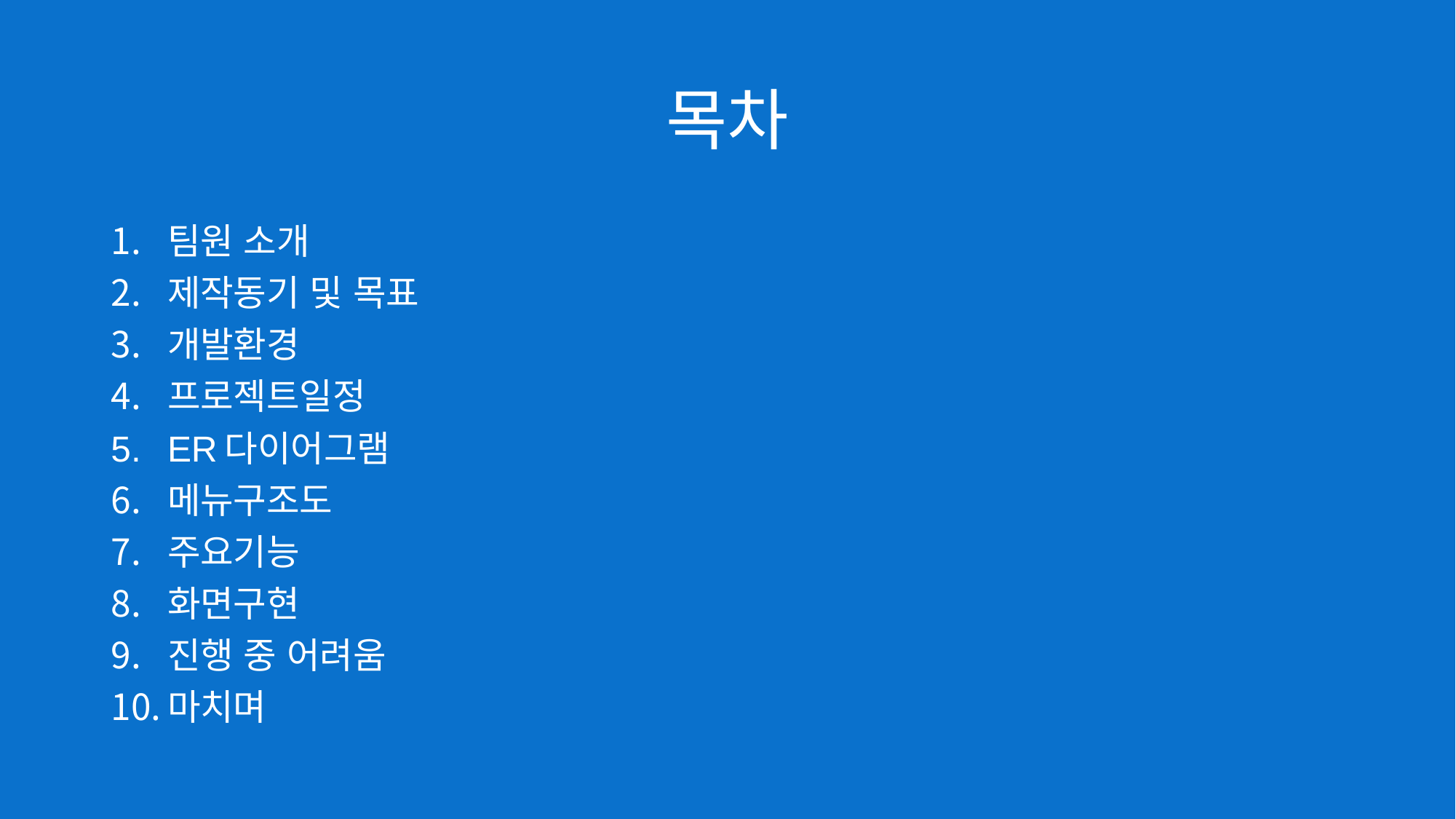

# 목차
팀원 소개
제작동기 및 목표
개발환경
프로젝트일정
ER다이어그램
메뉴구조도
주요기능
화면구현
진행 중 어려움
마치며